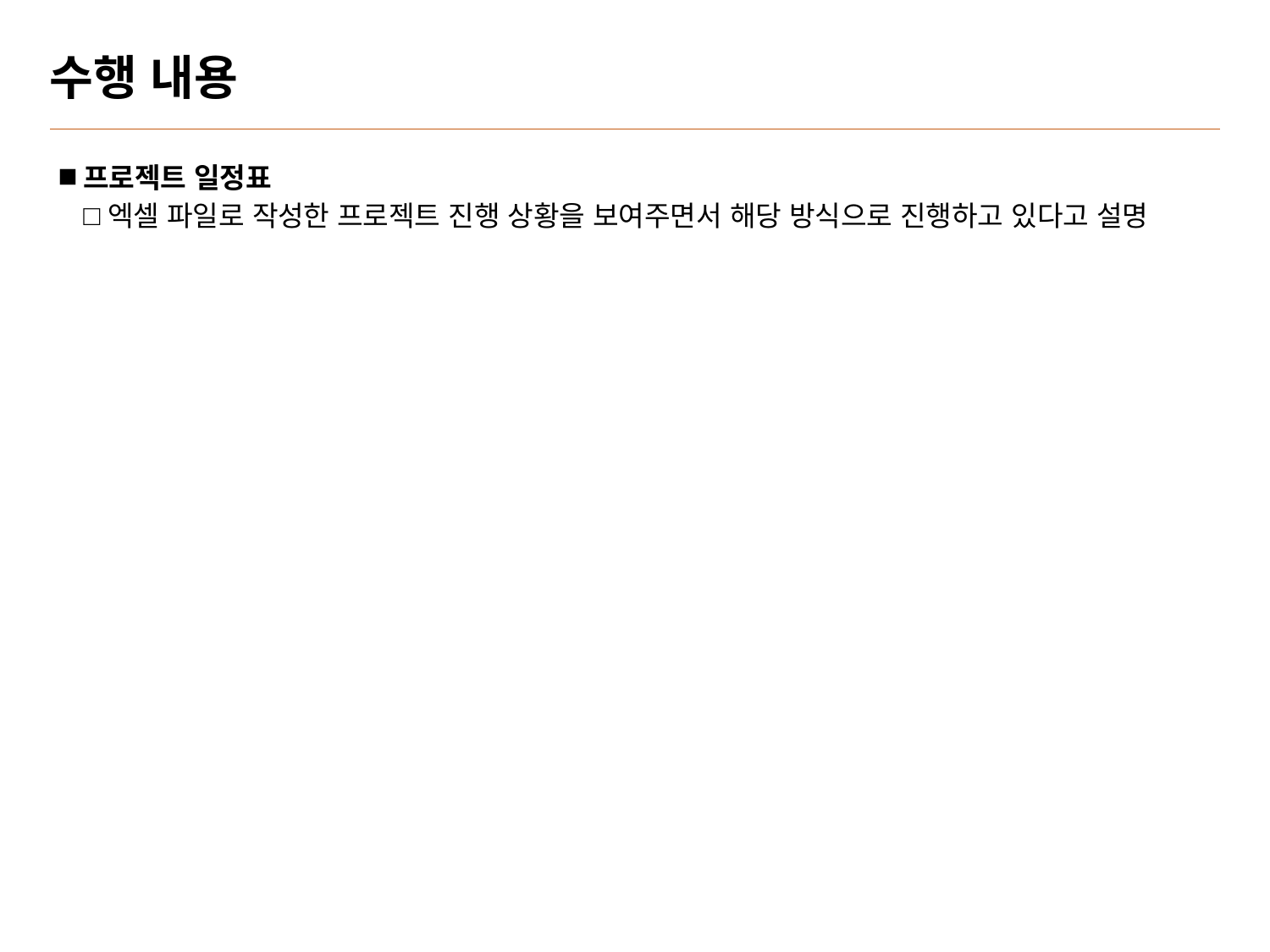

# 수행 내용
프로젝트 일정표
엑셀 파일로 작성한 프로젝트 진행 상황을 보여주면서 해당 방식으로 진행하고 있다고 설명